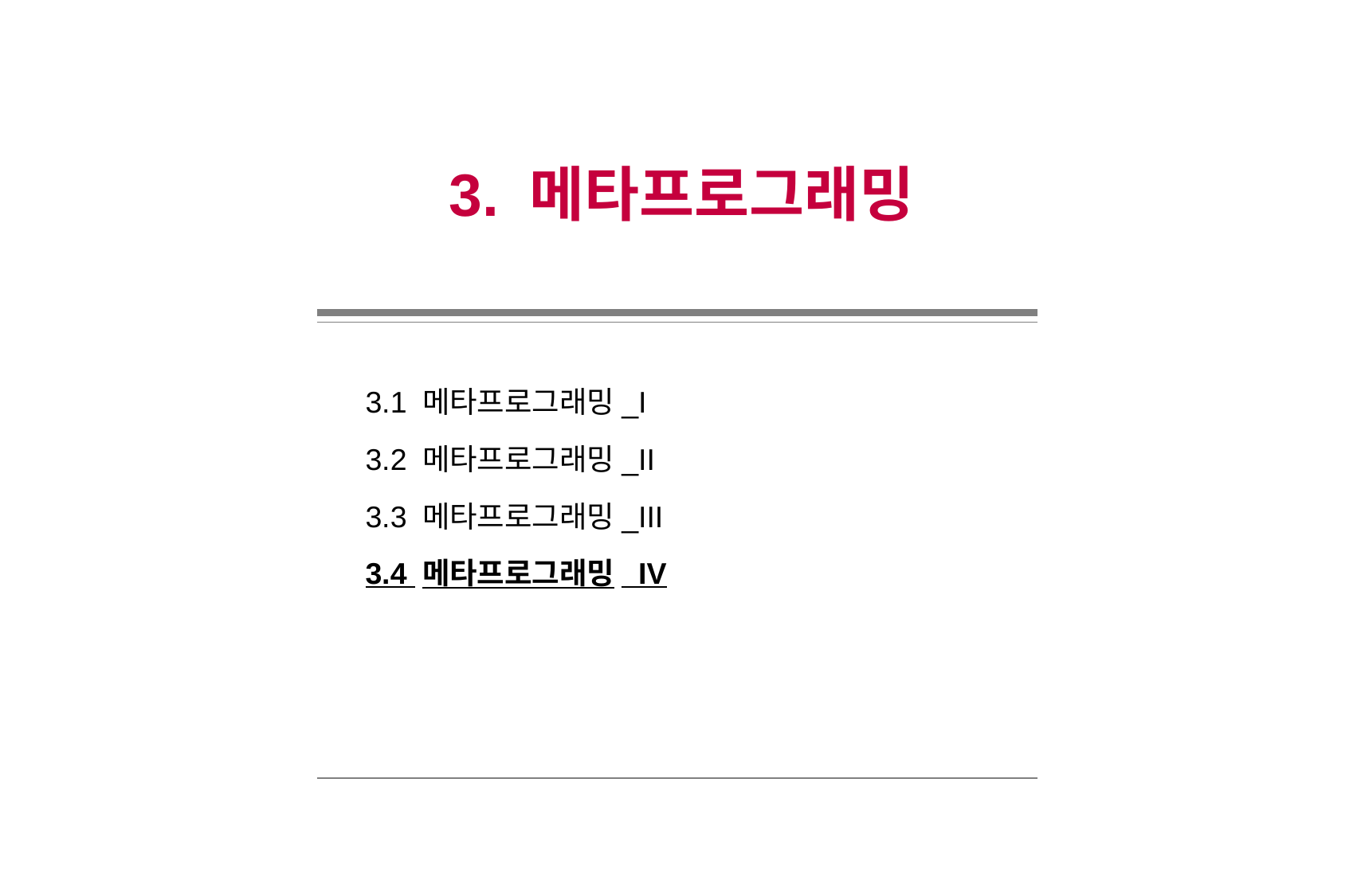

3. 메타프로그래밍
3.1 메타프로그래밍_I
3.2 메타프로그래밍_II
3.3 메타프로그래밍_III
3.4 메타프로그래밍_IV